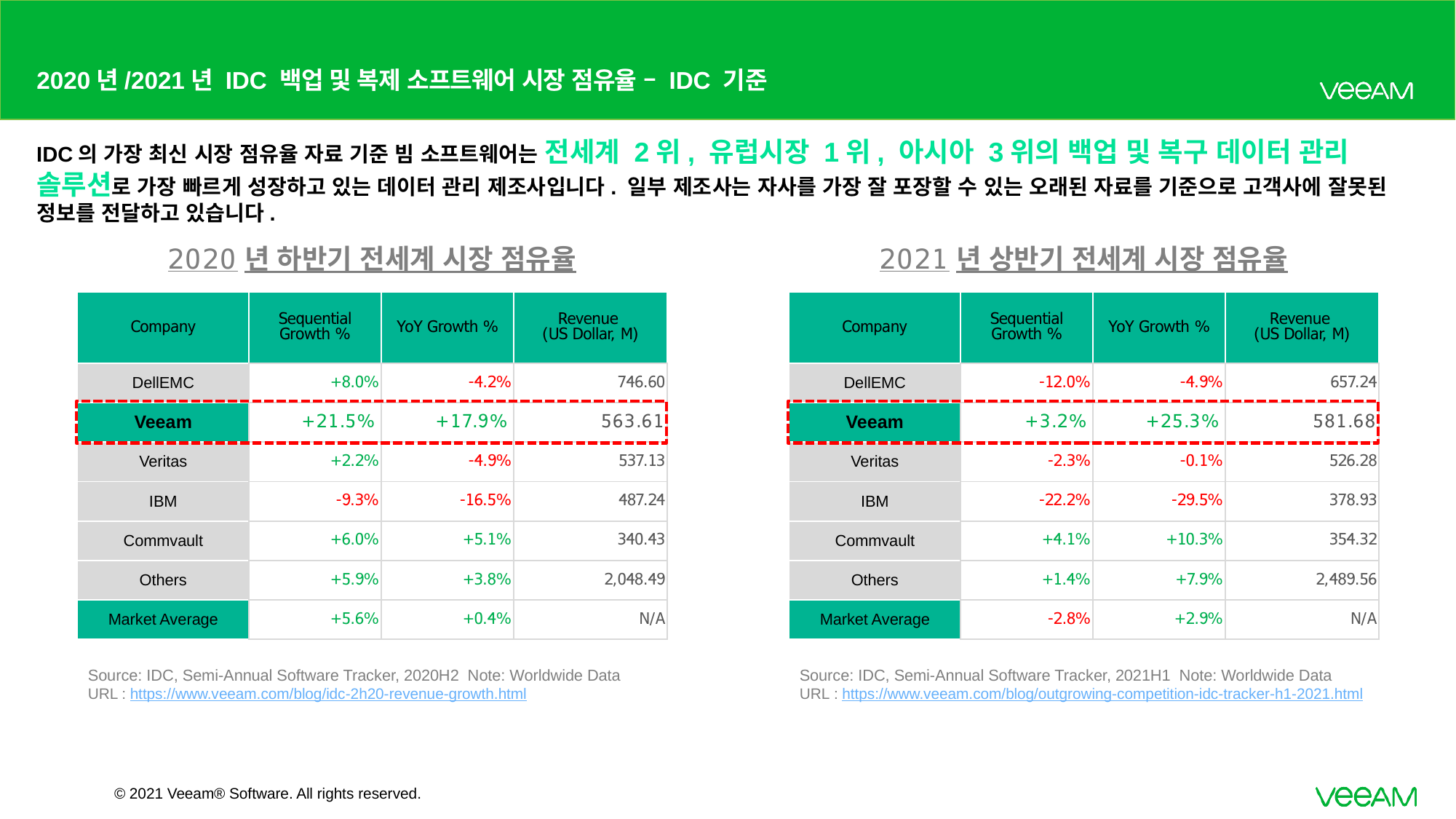

# 2020년/2021년 IDC 백업 및 복제 소프트웨어 시장 점유율 – IDC 기준
IDC의 가장 최신 시장 점유율 자료 기준 빔 소프트웨어는 전세계 2위, 유럽시장 1위, 아시아 3위의 백업 및 복구 데이터 관리 솔루션로 가장 빠르게 성장하고 있는 데이터 관리 제조사입니다. 일부 제조사는 자사를 가장 잘 포장할 수 있는 오래된 자료를 기준으로 고객사에 잘못된 정보를 전달하고 있습니다.
2020년 하반기 전세계 시장 점유율
2021년 상반기 전세계 시장 점유율
| Company | Sequential Growth % | YoY Growth % | Revenue (US Dollar, M) |
| --- | --- | --- | --- |
| DellEMC | +8.0% | -4.2% | 746.60 |
| Veeam | +21.5% | +17.9% | 563.61 |
| Veritas | +2.2% | -4.9% | 537.13 |
| IBM | -9.3% | -16.5% | 487.24 |
| Commvault | +6.0% | +5.1% | 340.43 |
| Others | +5.9% | +3.8% | 2,048.49 |
| Market Average | +5.6% | +0.4% | N/A |
| Company | Sequential Growth % | YoY Growth % | Revenue (US Dollar, M) |
| --- | --- | --- | --- |
| DellEMC | -12.0% | -4.9% | 657.24 |
| Veeam | +3.2% | +25.3% | 581.68 |
| Veritas | -2.3% | -0.1% | 526.28 |
| IBM | -22.2% | -29.5% | 378.93 |
| Commvault | +4.1% | +10.3% | 354.32 |
| Others | +1.4% | +7.9% | 2,489.56 |
| Market Average | -2.8% | +2.9% | N/A |

Source: IDC, Semi-Annual Software Tracker, 2020H2  Note: Worldwide Data
URL : https://www.veeam.com/blog/idc-2h20-revenue-growth.html

Source: IDC, Semi-Annual Software Tracker, 2021H1  Note: Worldwide Data
URL : https://www.veeam.com/blog/outgrowing-competition-idc-tracker-h1-2021.html